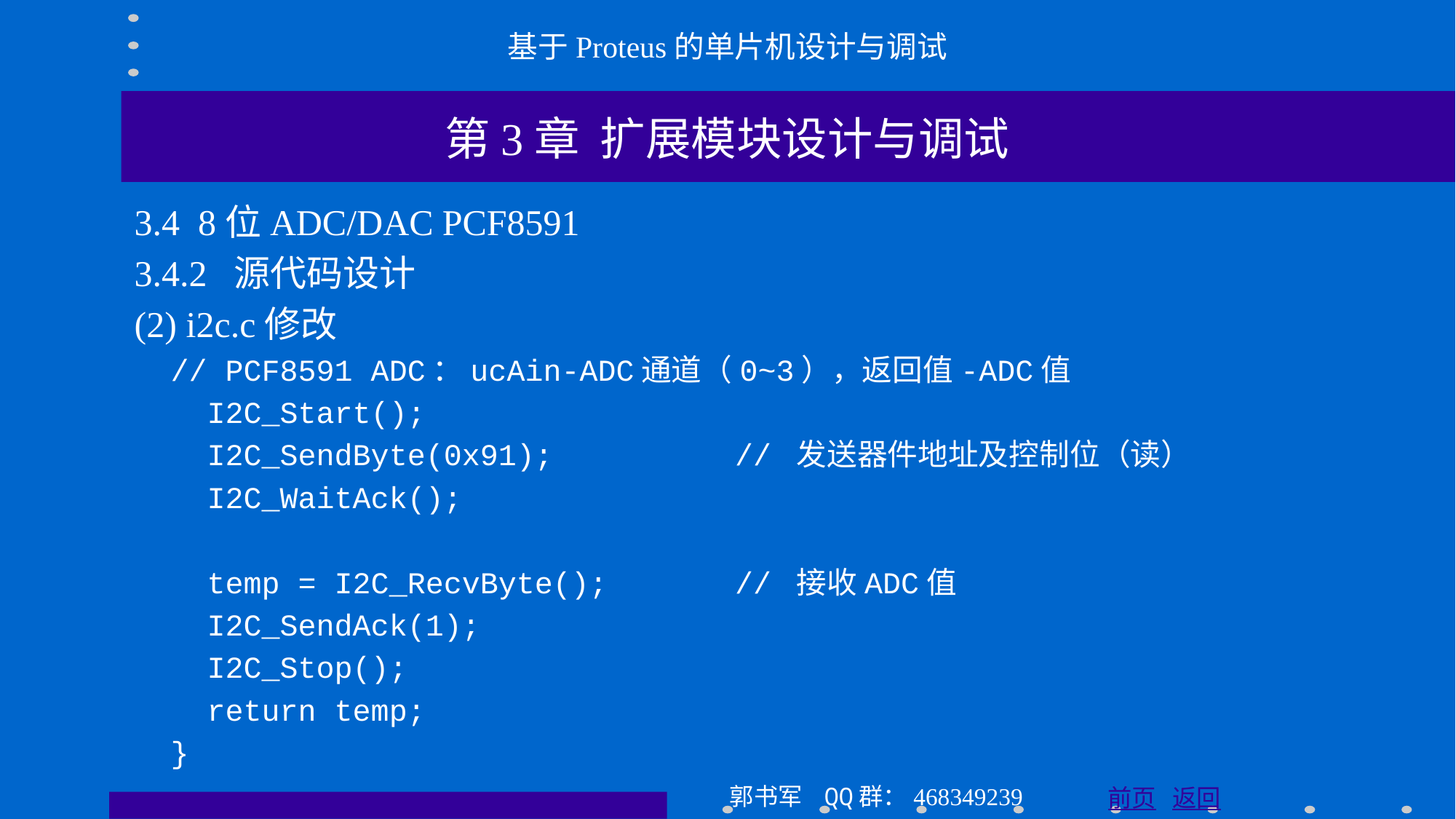

基于Proteus的单片机设计与调试
第3章  扩展模块设计与调试
3.4  8位ADC/DAC PCF8591
3.4.2  源代码设计
(2) i2c.c修改
  // PCF8591 ADC：ucAin-ADC通道（0~3），返回值-ADC值
    I2C_Start();
    I2C_SendByte(0x91);          // 发送器件地址及控制位（读）
    I2C_WaitAck();

    temp = I2C_RecvByte();       // 接收ADC值
    I2C_SendAck(1);
    I2C_Stop();
    return temp;
  }

郭书军   QQ群：468349239
前页   返回